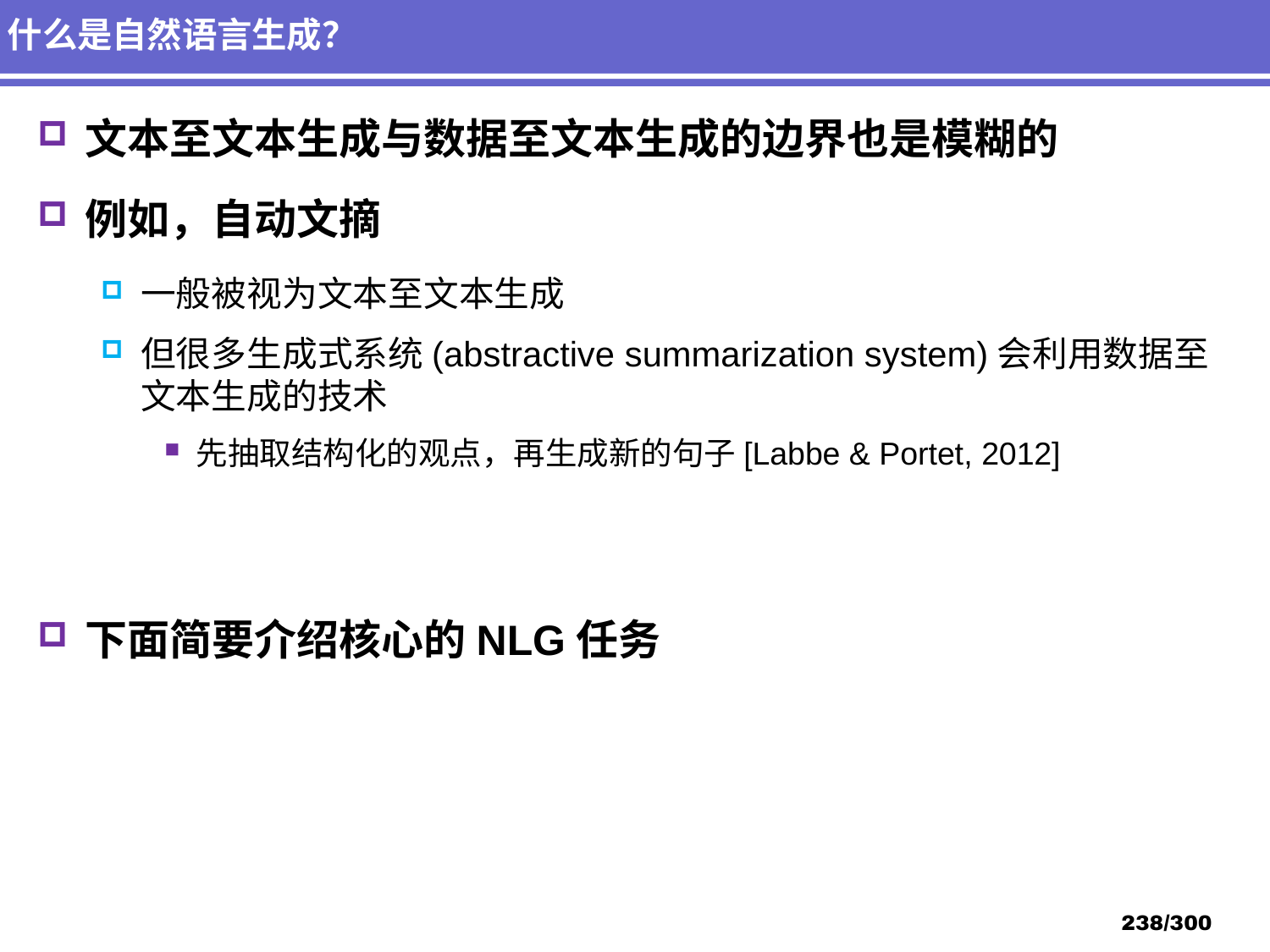

# 什么是自然语言生成？
文本至文本生成与数据至文本生成的边界也是模糊的
例如，自动文摘
一般被视为文本至文本生成
但很多生成式系统(abstractive summarization system)会利用数据至文本生成的技术
先抽取结构化的观点，再生成新的句子[Labbe & Portet, 2012]

下面简要介绍核心的NLG任务
238/300